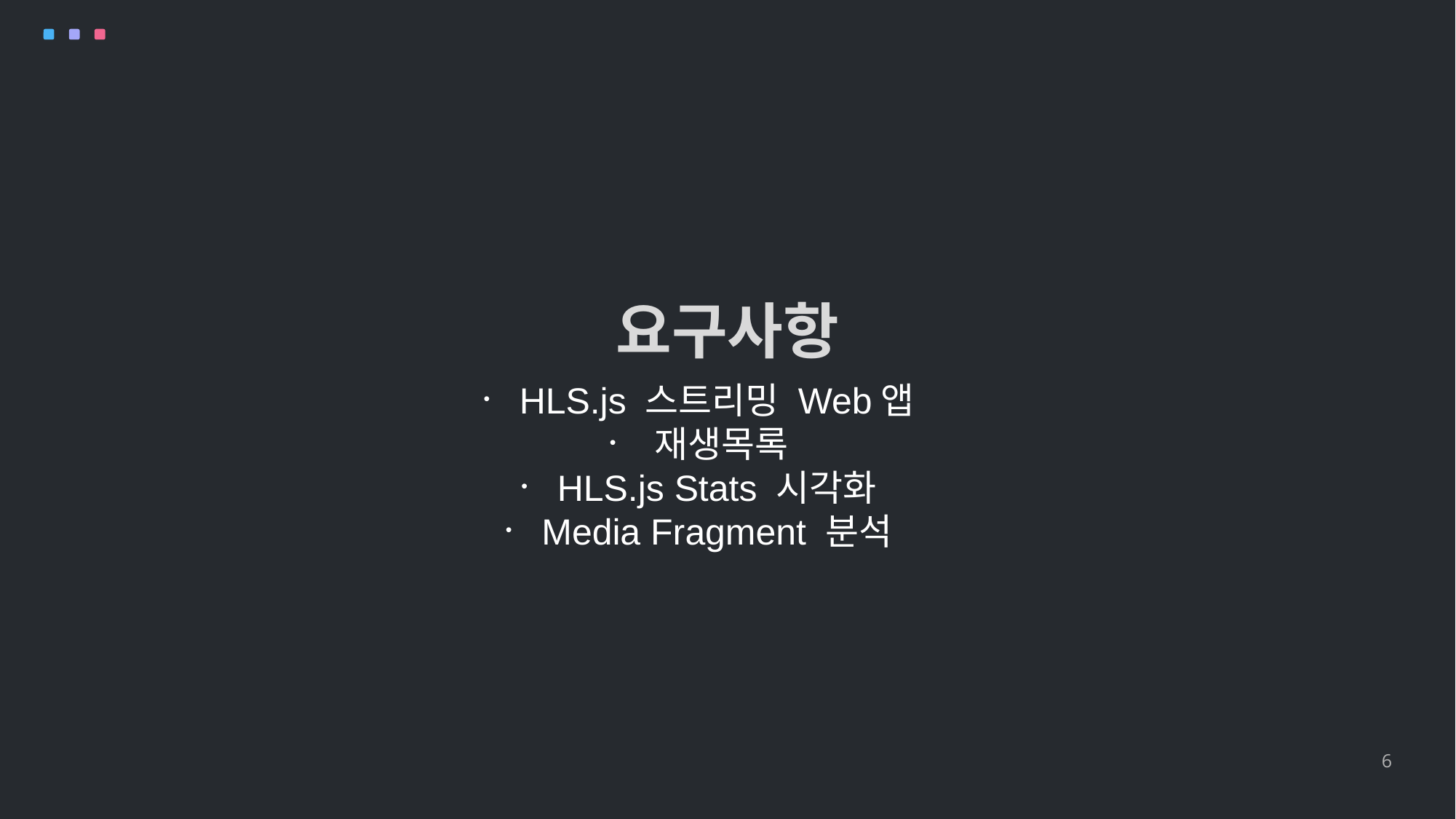

요구사항
 HLS.js 스트리밍 Web앱
 재생목록
 HLS.js Stats 시각화
 Media Fragment 분석
6